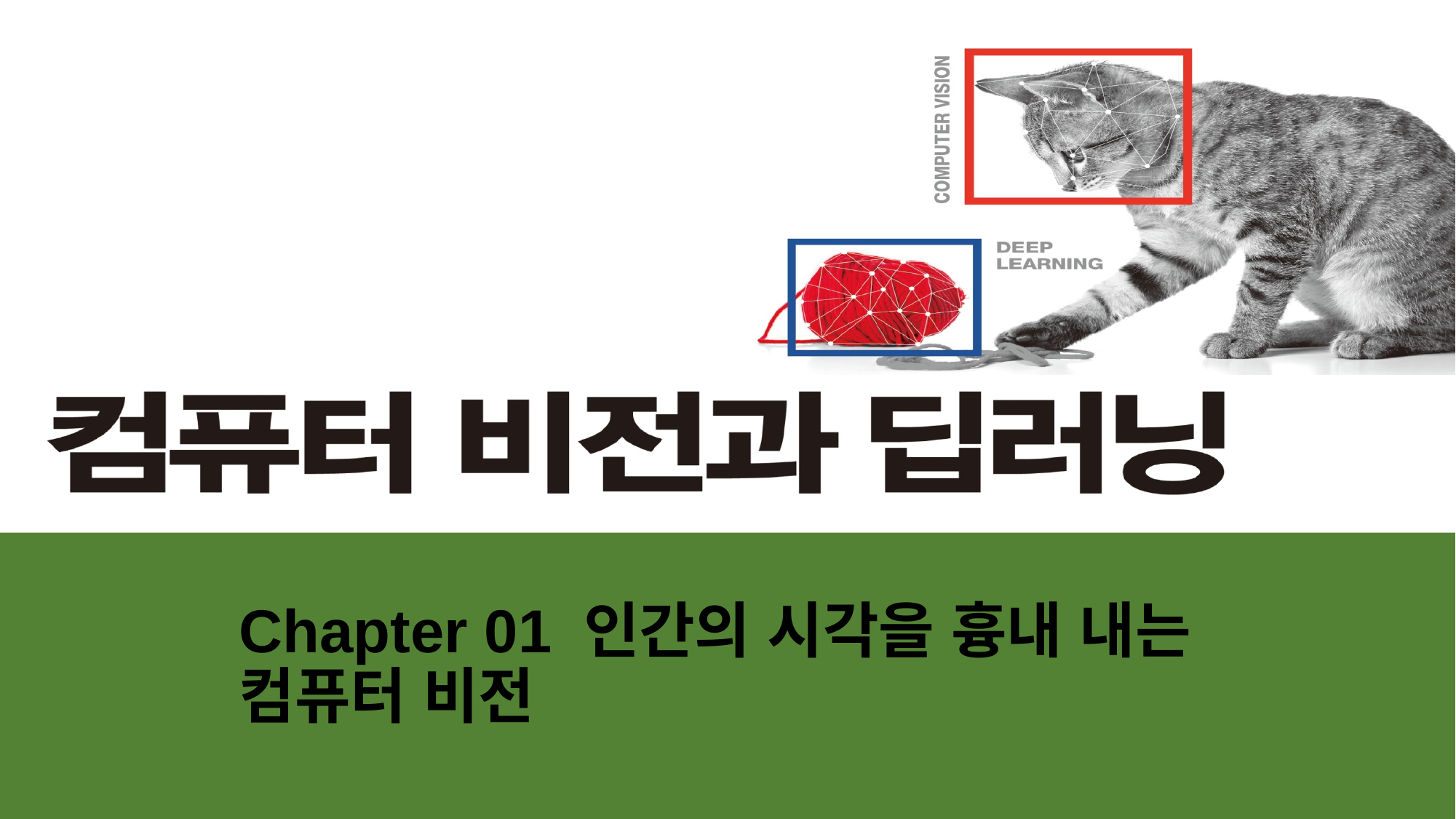

# Chapter 01 인간의 시각을 흉내 내는 컴퓨터 비전